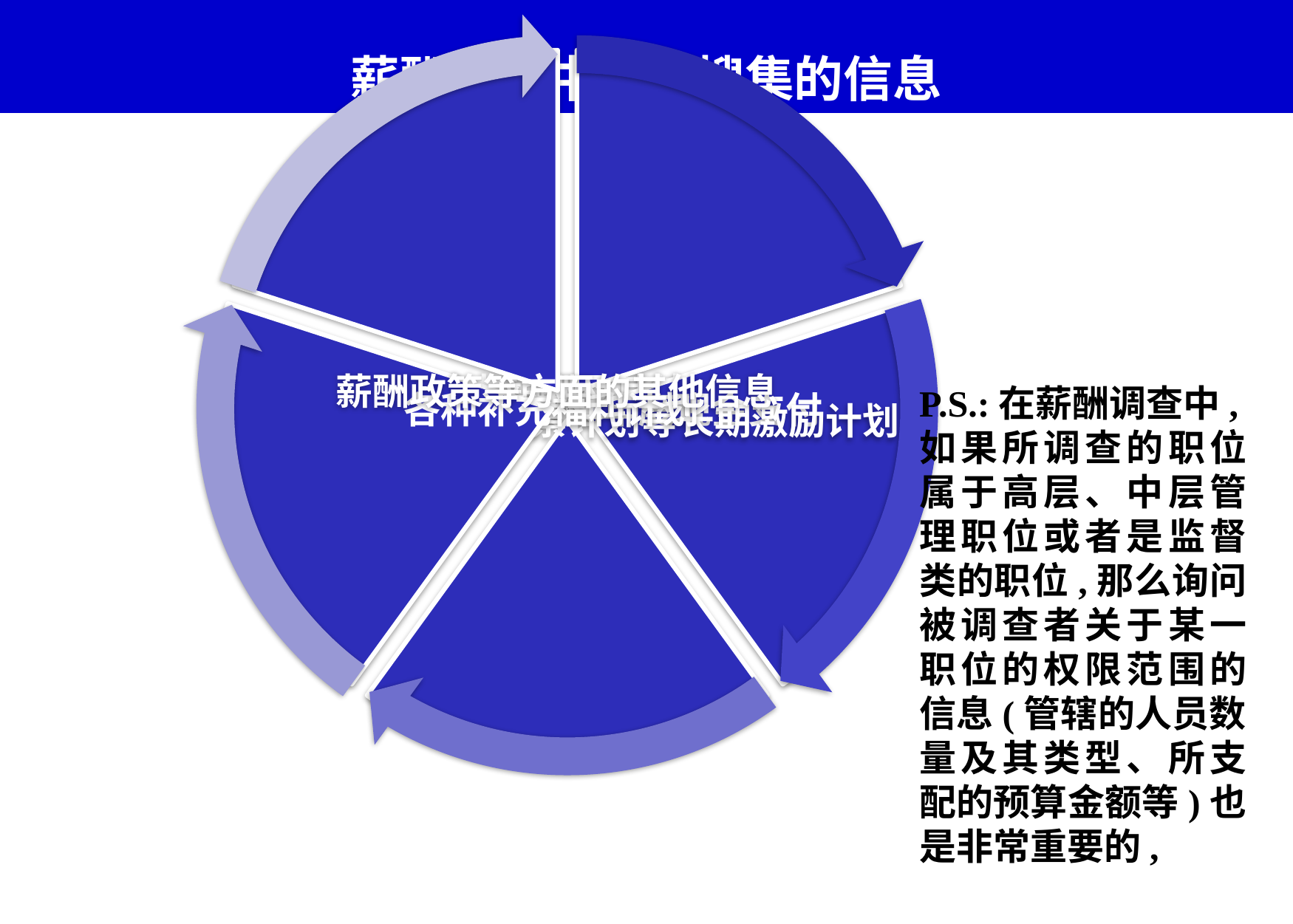

# 薪酬调查中需要搜集的信息
基本薪酬及其结构
年度奖金和其他年度现金支付
股票期权或虚拟股票计划等长期激励计划
各种补充福利计划
薪酬政策等方面的其他信息
P.S.:在薪酬调查中,如果所调查的职位属于高层、中层管理职位或者是监督类的职位,那么询问被调查者关于某一职位的权限范围的信息(管辖的人员数量及其类型、所支配的预算金额等)也是非常重要的,